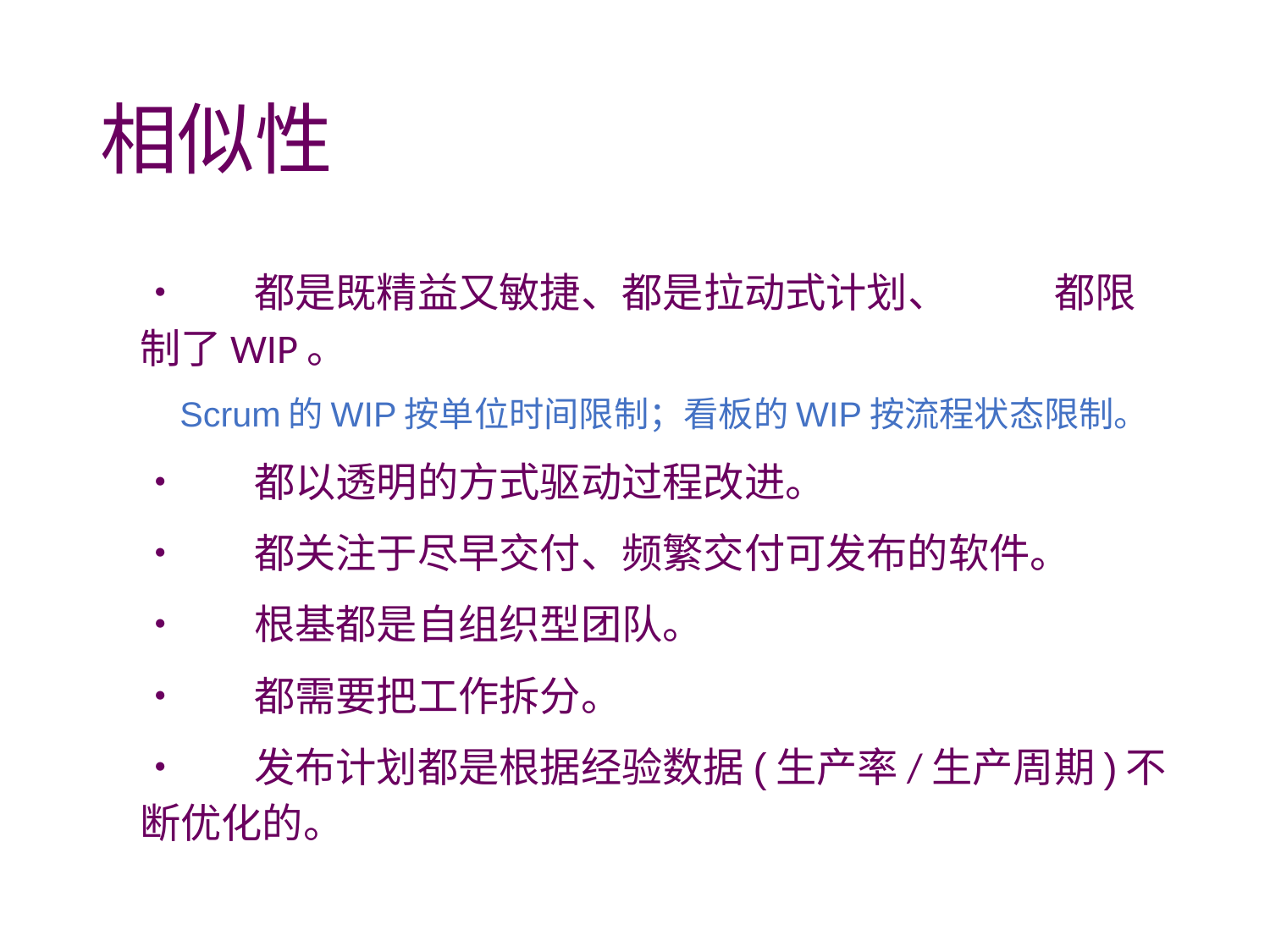

# 相似性
	•	都是既精益又敏捷、都是拉动式计划、	都限制了WIP。
Scrum的WIP按单位时间限制；看板的WIP按流程状态限制。
	•	都以透明的方式驱动过程改进。
	•	都关注于尽早交付、频繁交付可发布的软件。
	•	根基都是自组织型团队。
	•	都需要把工作拆分。
	•	发布计划都是根据经验数据(生产率/生产周期)不断优化的。